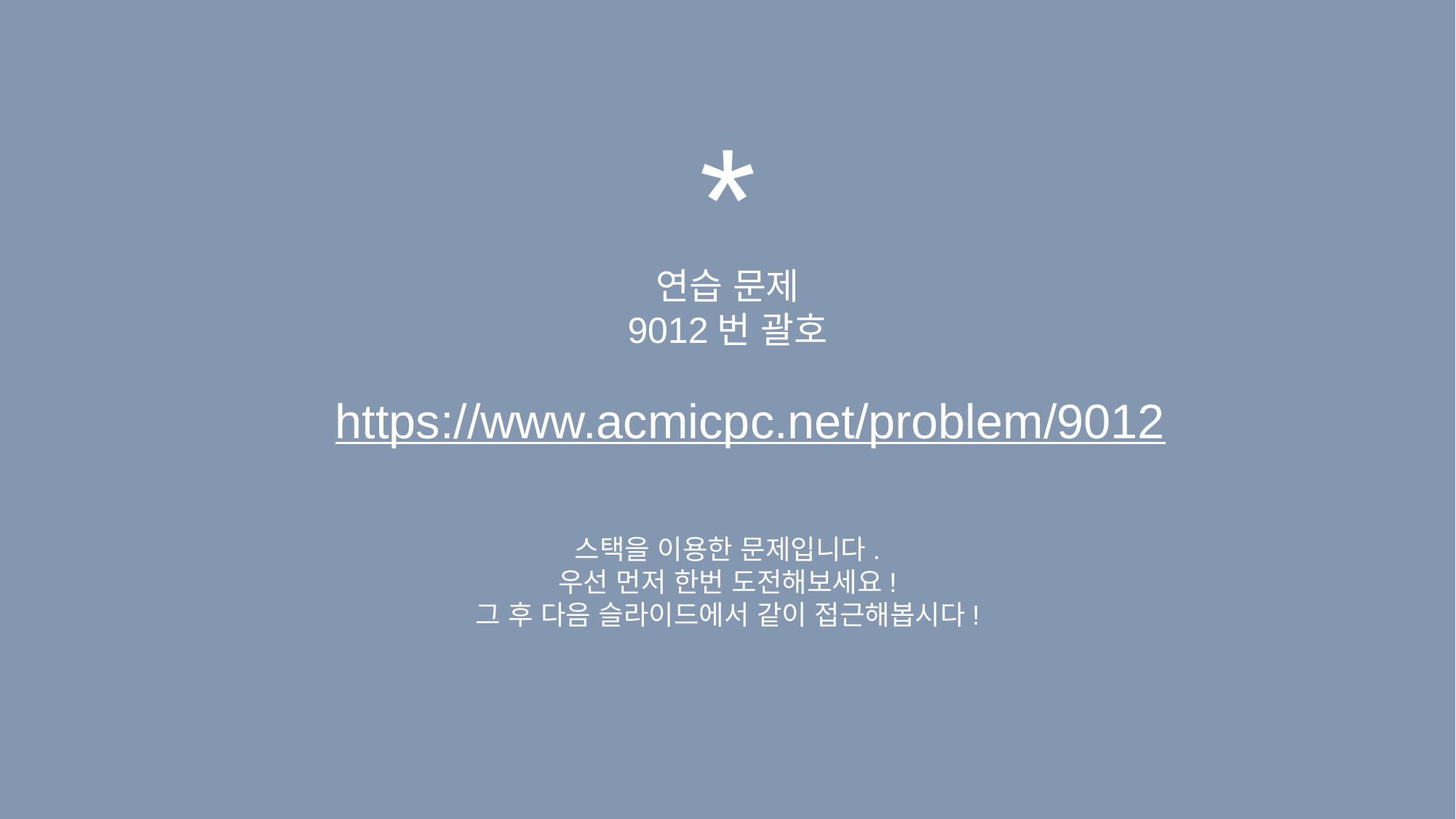

*
연습 문제
9012번 괄호

https://www.acmicpc.net/problem/9012
스택을 이용한 문제입니다.
우선 먼저 한번 도전해보세요!
그 후 다음 슬라이드에서 같이 접근해봅시다!